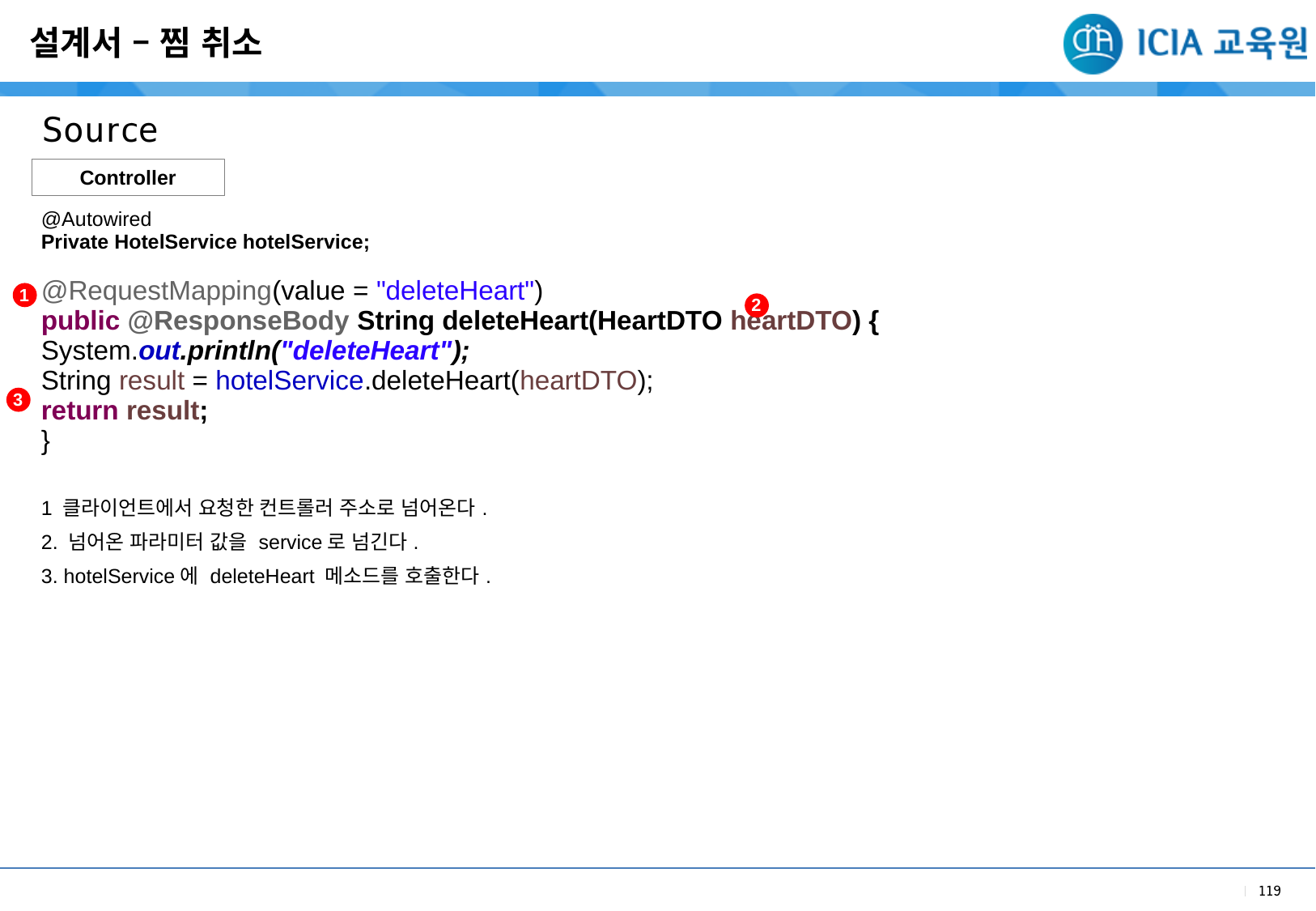

설계서 – 찜 취소
Source
Controller
| @Autowired Private HotelService hotelService; @RequestMapping(value = "deleteHeart") public @ResponseBody String deleteHeart(HeartDTO heartDTO) { System.out.println("deleteHeart"); String result = hotelService.deleteHeart(heartDTO); return result; } |
| --- |
| 1 클라이언트에서 요청한 컨트롤러 주소로 넘어온다. 2. 넘어온 파라미터 값을 service로 넘긴다. 3. hotelService에 deleteHeart 메소드를 호출한다. |
1

2

3